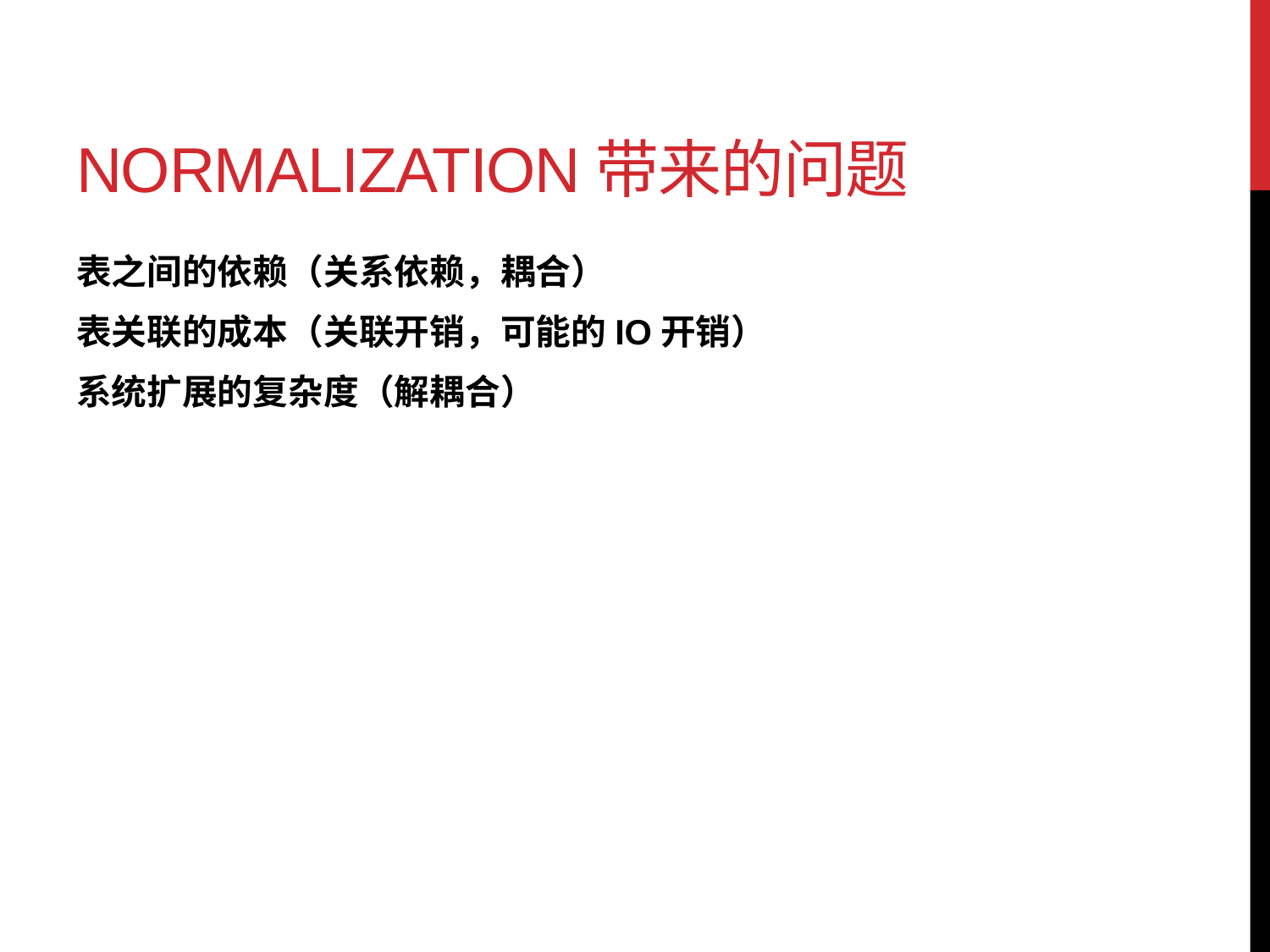

# Normalization带来的问题
表之间的依赖（关系依赖，耦合）
表关联的成本（关联开销，可能的IO开销）
系统扩展的复杂度（解耦合）